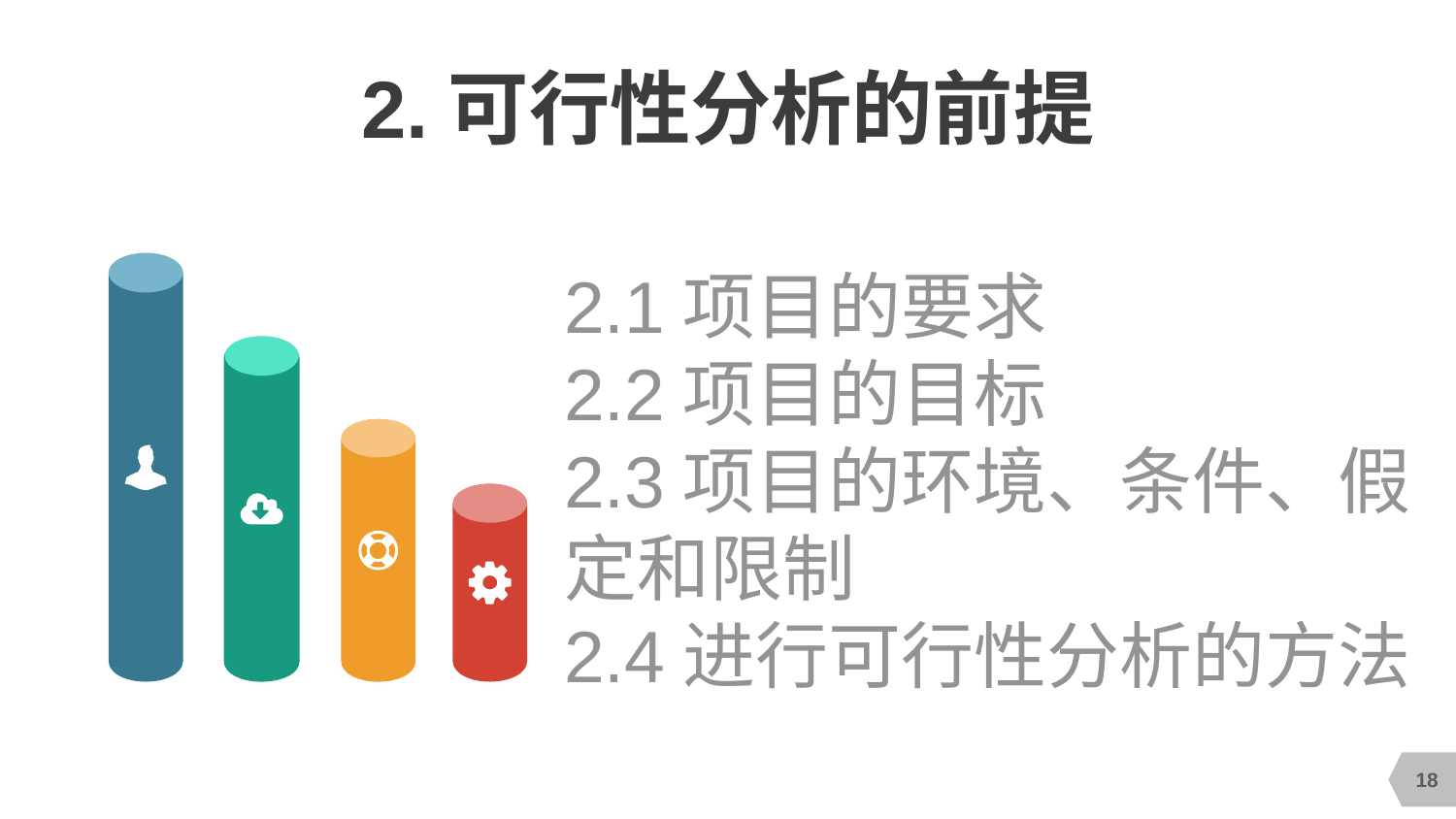

# 2.可行性分析的前提

2.1项目的要求
2.2项目的目标
2.3项目的环境、条件、假定和限制
2.4进行可行性分析的方法

18